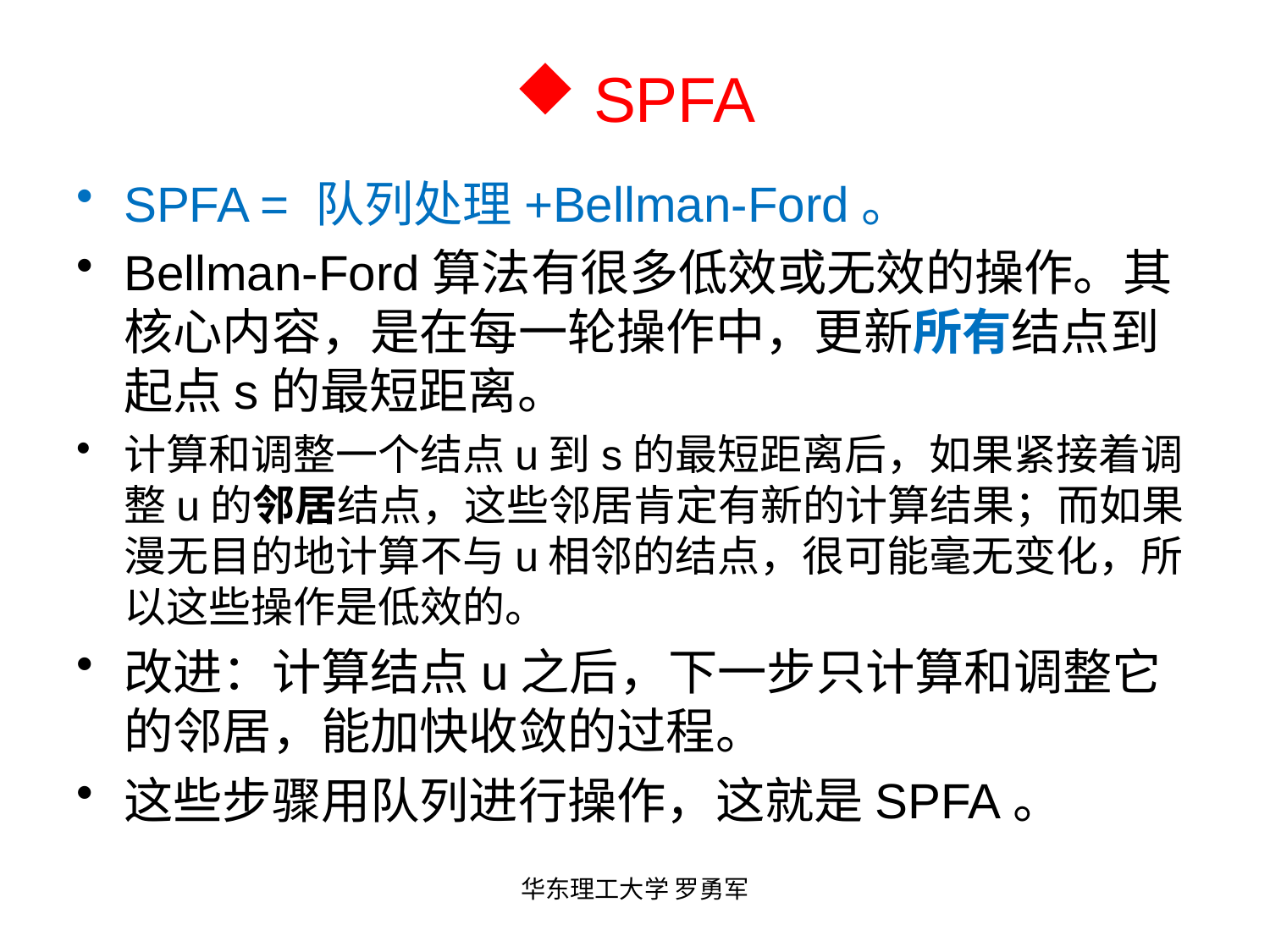

# SPFA
SPFA = 队列处理+Bellman-Ford。
Bellman-Ford算法有很多低效或无效的操作。其核心内容，是在每一轮操作中，更新所有结点到起点s的最短距离。
计算和调整一个结点u到s的最短距离后，如果紧接着调整u的邻居结点，这些邻居肯定有新的计算结果；而如果漫无目的地计算不与u相邻的结点，很可能毫无变化，所以这些操作是低效的。
改进：计算结点u之后，下一步只计算和调整它的邻居，能加快收敛的过程。
这些步骤用队列进行操作，这就是SPFA。

华东理工大学 罗勇军